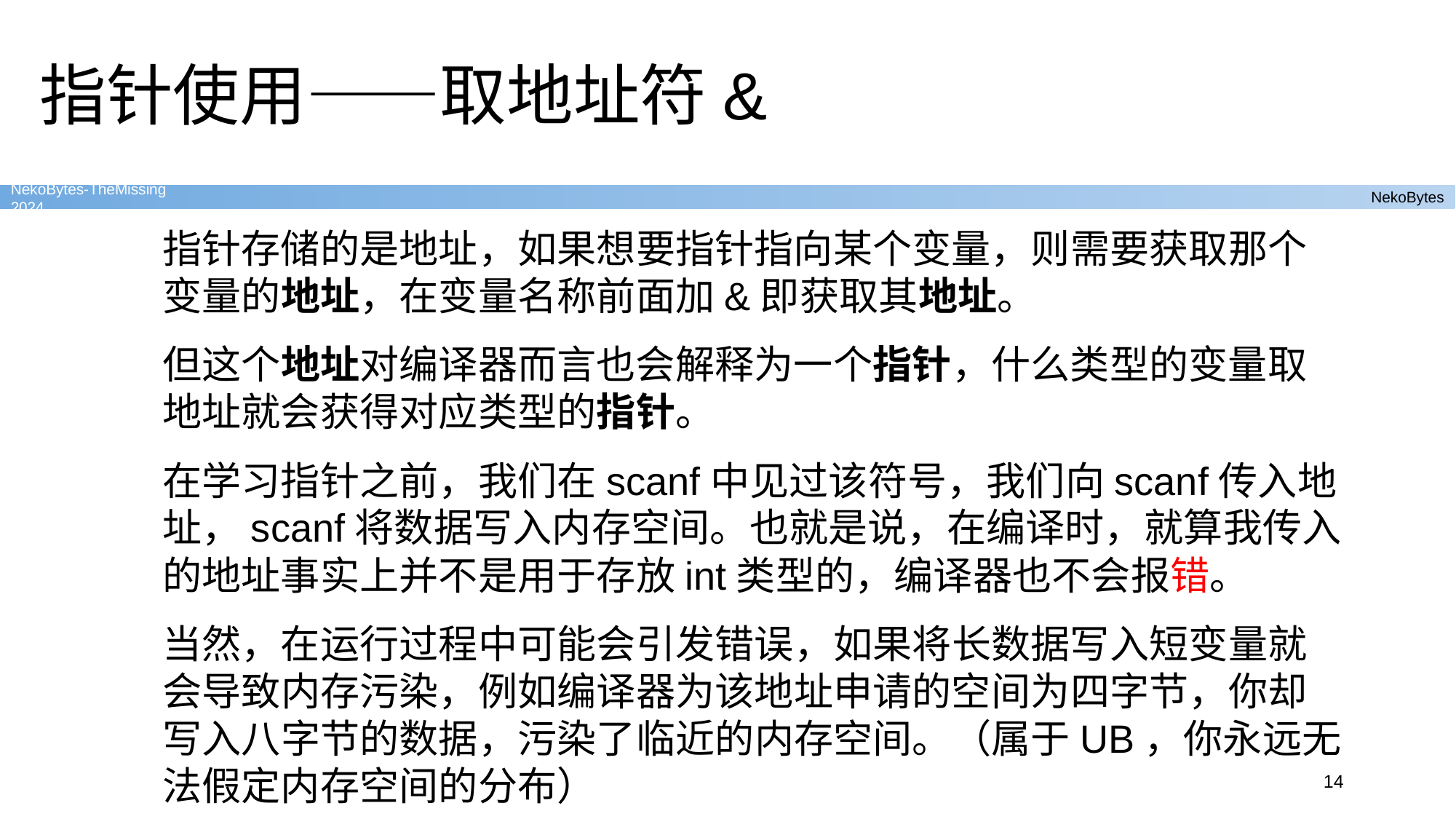

# 指针使用——取地址符&
指针存储的是地址，如果想要指针指向某个变量，则需要获取那个变量的地址，在变量名称前面加&即获取其地址。
但这个地址对编译器而言也会解释为一个指针，什么类型的变量取地址就会获得对应类型的指针。
在学习指针之前，我们在scanf中见过该符号，我们向scanf传入地址，scanf将数据写入内存空间。也就是说，在编译时，就算我传入的地址事实上并不是用于存放int类型的，编译器也不会报错。
当然，在运行过程中可能会引发错误，如果将长数据写入短变量就会导致内存污染，例如编译器为该地址申请的空间为四字节，你却写入八字节的数据，污染了临近的内存空间。（属于UB，你永远无法假定内存空间的分布）
14